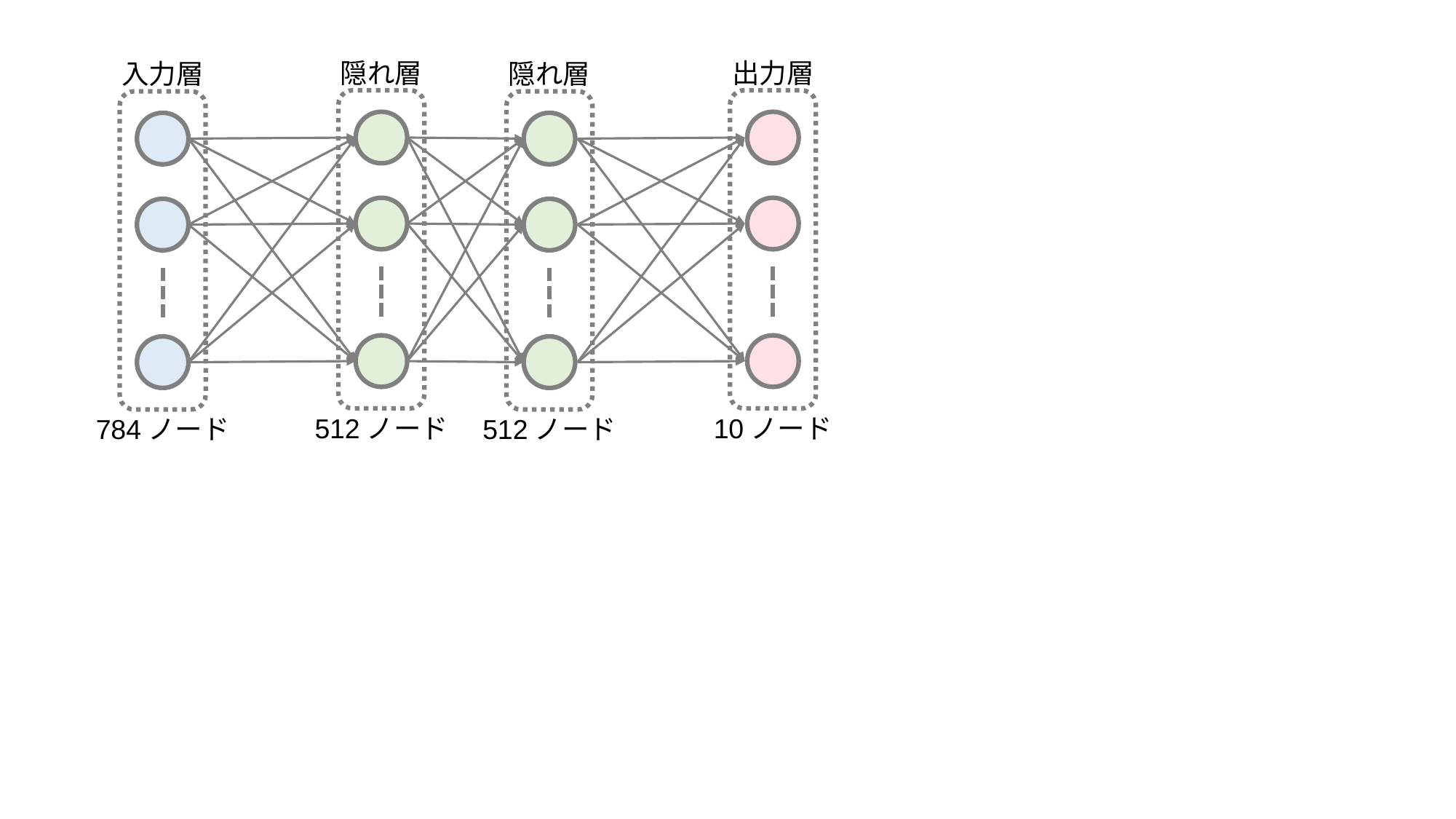

隠れ層

512ノード
出力層

10ノード
入力層

784ノード
隠れ層

512ノード